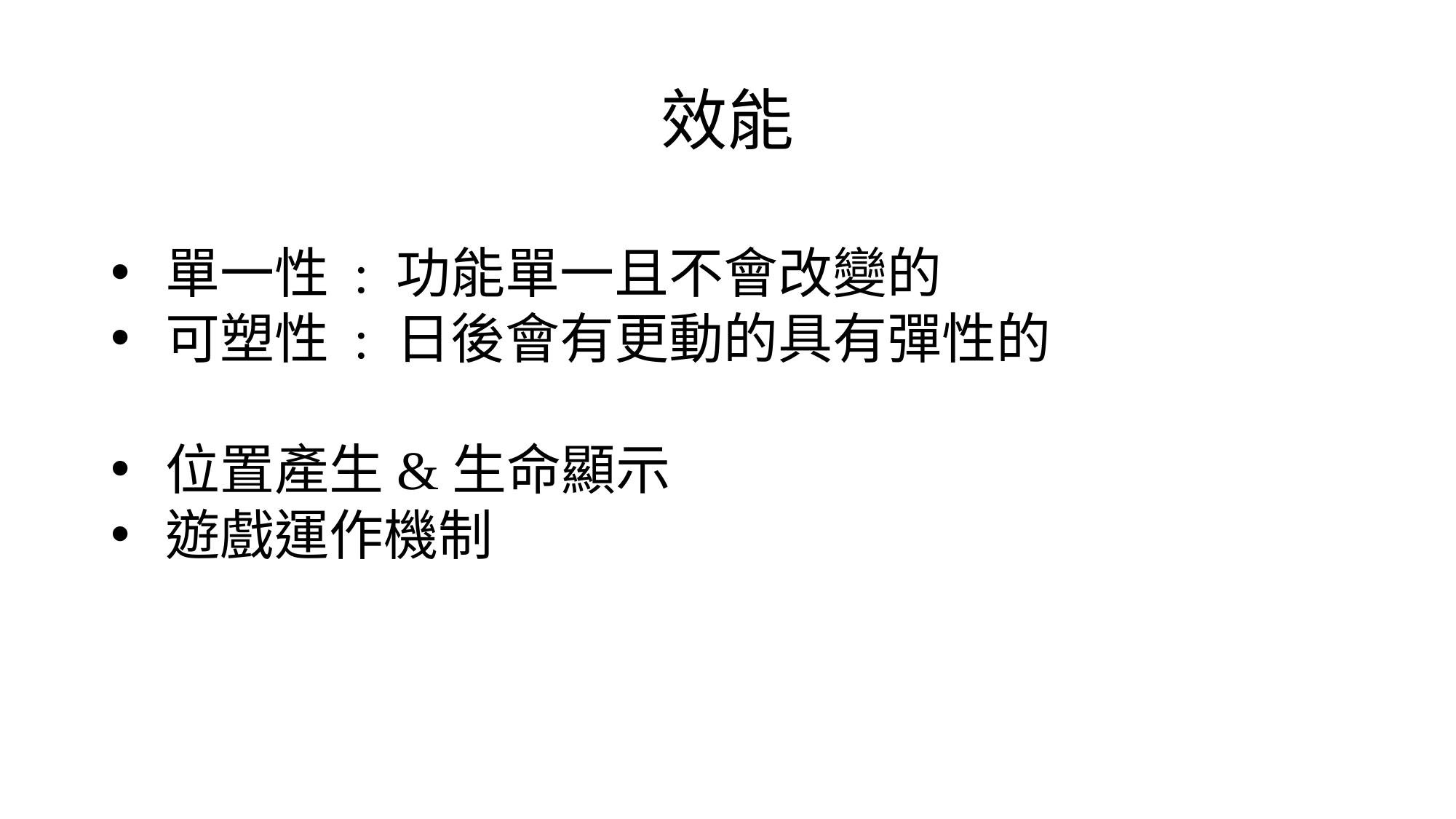

# 效能
單一性 : 功能單一且不會改變的
可塑性 : 日後會有更動的具有彈性的

位置產生&生命顯示
遊戲運作機制